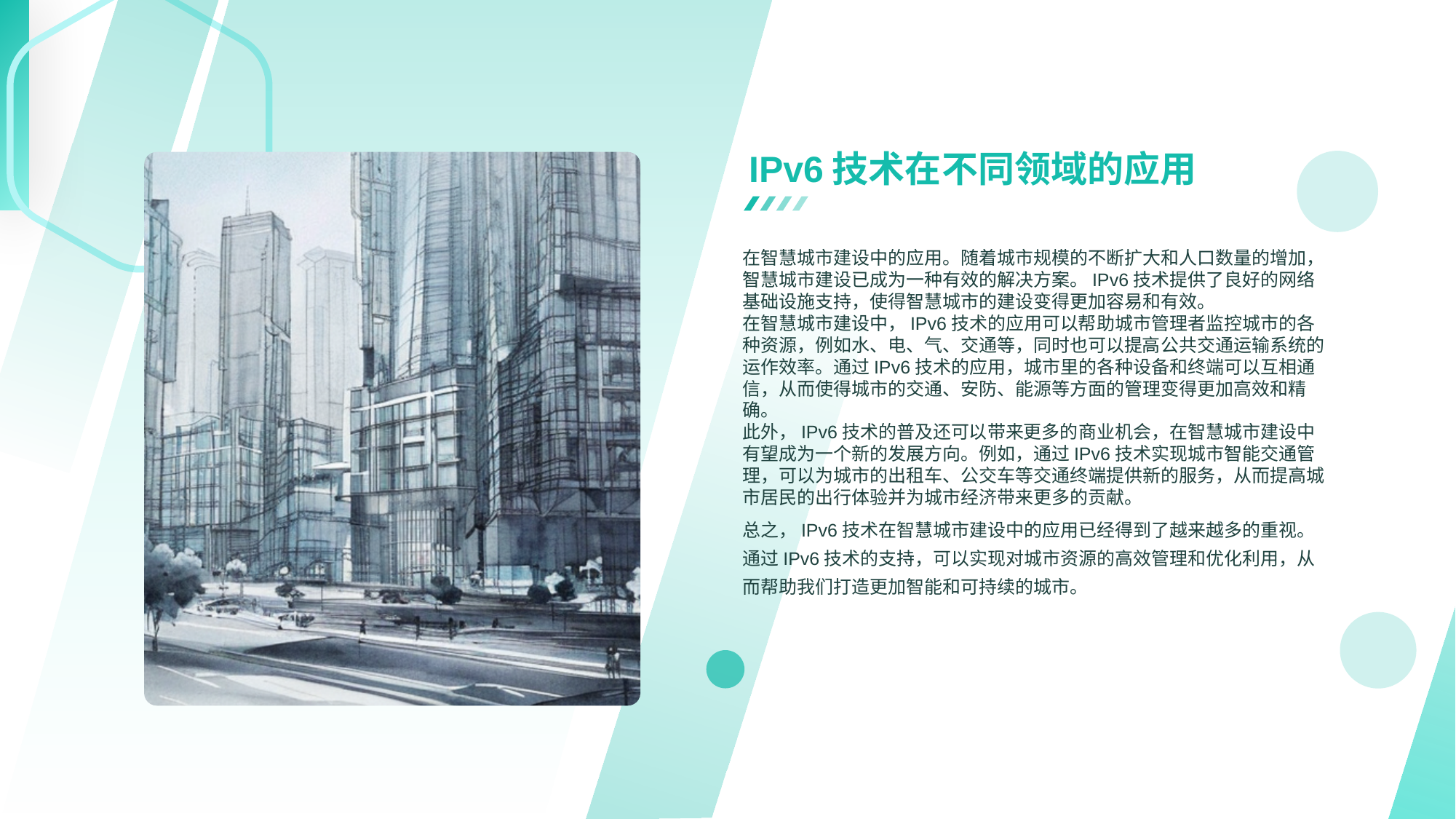

IPv6技术在不同领域的应用

在智慧城市建设中的应用。随着城市规模的不断扩大和人口数量的增加，智慧城市建设已成为一种有效的解决方案。IPv6技术提供了良好的网络基础设施支持，使得智慧城市的建设变得更加容易和有效。
在智慧城市建设中，IPv6技术的应用可以帮助城市管理者监控城市的各种资源，例如水、电、气、交通等，同时也可以提高公共交通运输系统的运作效率。通过IPv6技术的应用，城市里的各种设备和终端可以互相通信，从而使得城市的交通、安防、能源等方面的管理变得更加高效和精确。
此外，IPv6技术的普及还可以带来更多的商业机会，在智慧城市建设中有望成为一个新的发展方向。例如，通过IPv6技术实现城市智能交通管理，可以为城市的出租车、公交车等交通终端提供新的服务，从而提高城市居民的出行体验并为城市经济带来更多的贡献。
总之，IPv6技术在智慧城市建设中的应用已经得到了越来越多的重视。通过IPv6技术的支持，可以实现对城市资源的高效管理和优化利用，从而帮助我们打造更加智能和可持续的城市。